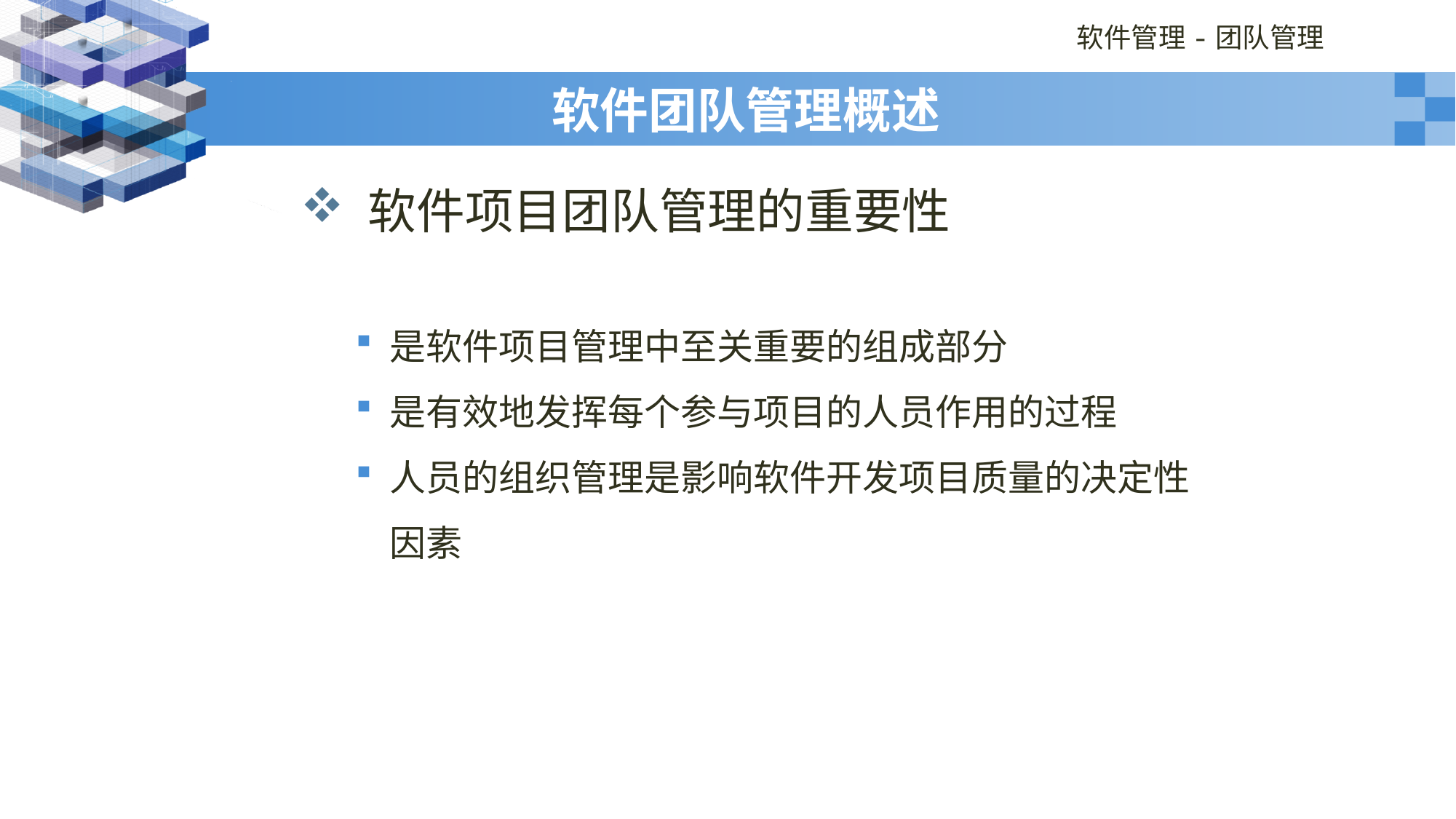

# 软件团队管理概述
 软件项目团队管理的重要性

是软件项目管理中至关重要的组成部分
是有效地发挥每个参与项目的人员作用的过程
人员的组织管理是影响软件开发项目质量的决定性因素